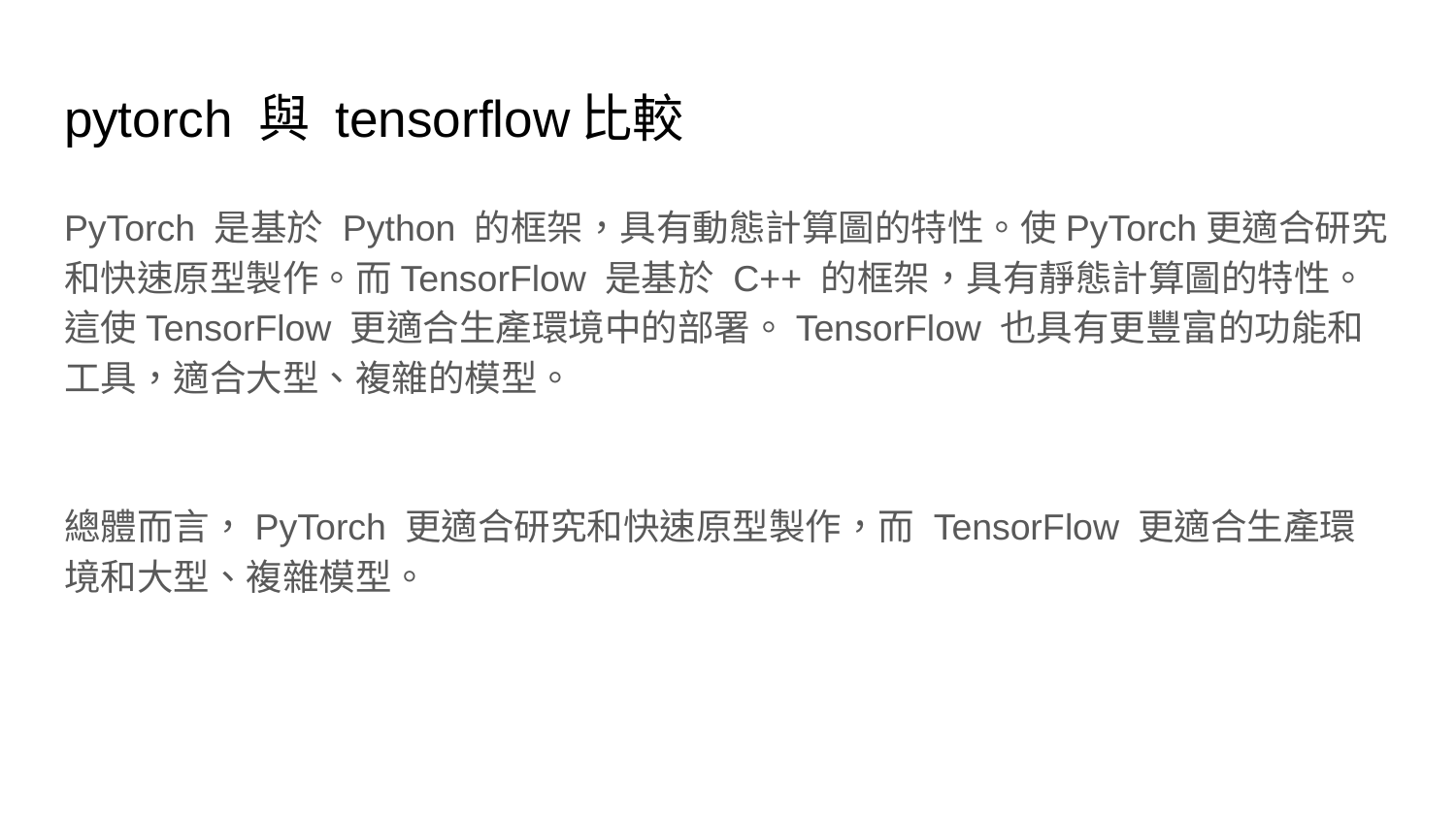

# pytorch 與 tensorflow比較
PyTorch 是基於 Python 的框架，具有動態計算圖的特性。使PyTorch更適合研究和快速原型製作。而TensorFlow 是基於 C++ 的框架，具有靜態計算圖的特性。這使TensorFlow 更適合生產環境中的部署。TensorFlow 也具有更豐富的功能和工具，適合大型、複雜的模型。

總體而言，PyTorch 更適合研究和快速原型製作，而 TensorFlow 更適合生產環境和大型、複雜模型。